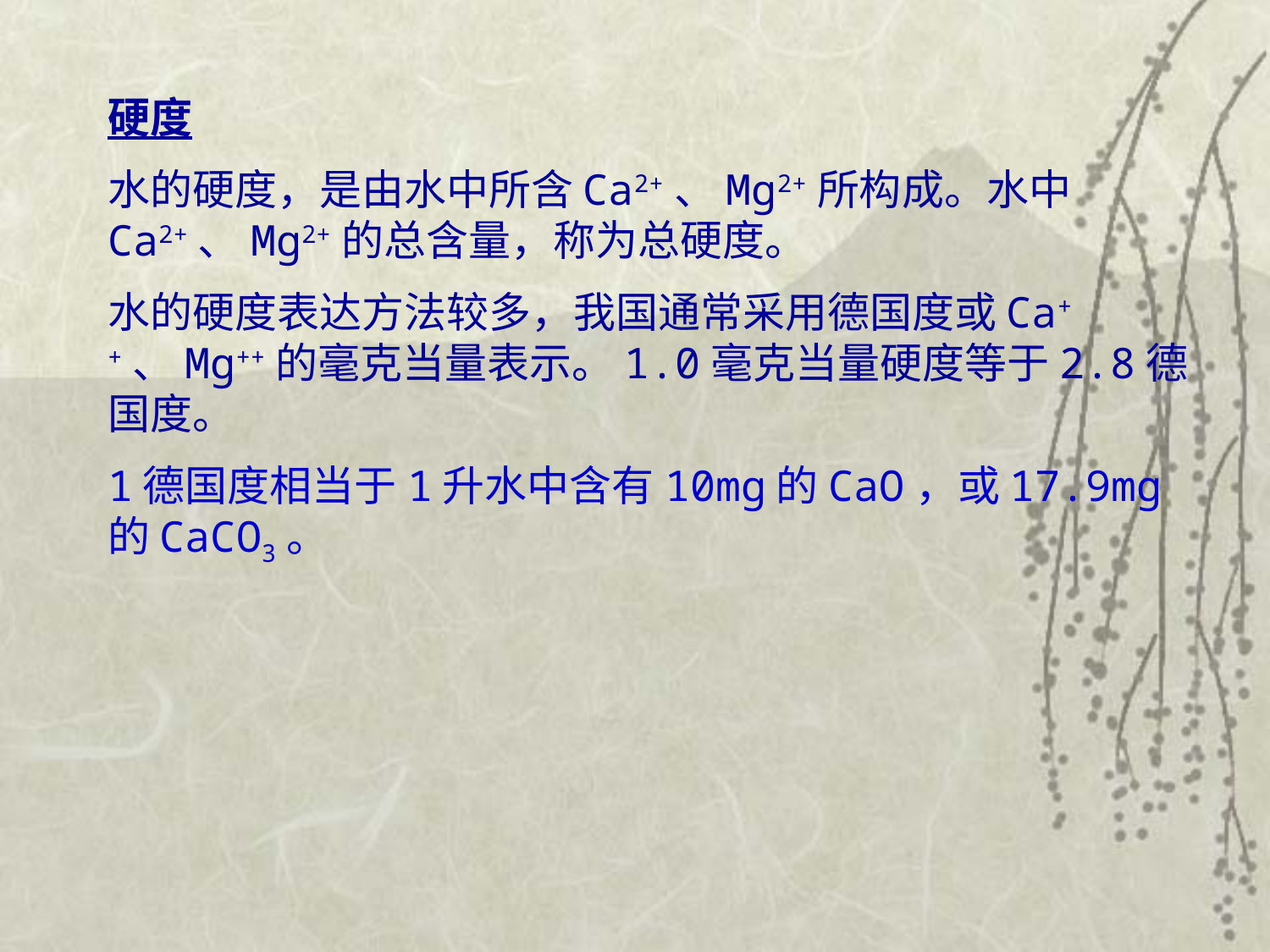

硬度
水的硬度，是由水中所含Ca2+、Mg2+所构成。水中Ca2+、Mg2+的总含量，称为总硬度。
水的硬度表达方法较多，我国通常采用德国度或Ca++、Mg++的毫克当量表示。1.0毫克当量硬度等于2.8德国度。
1德国度相当于1升水中含有10mg的CaO，或17.9mg的CaCO3。